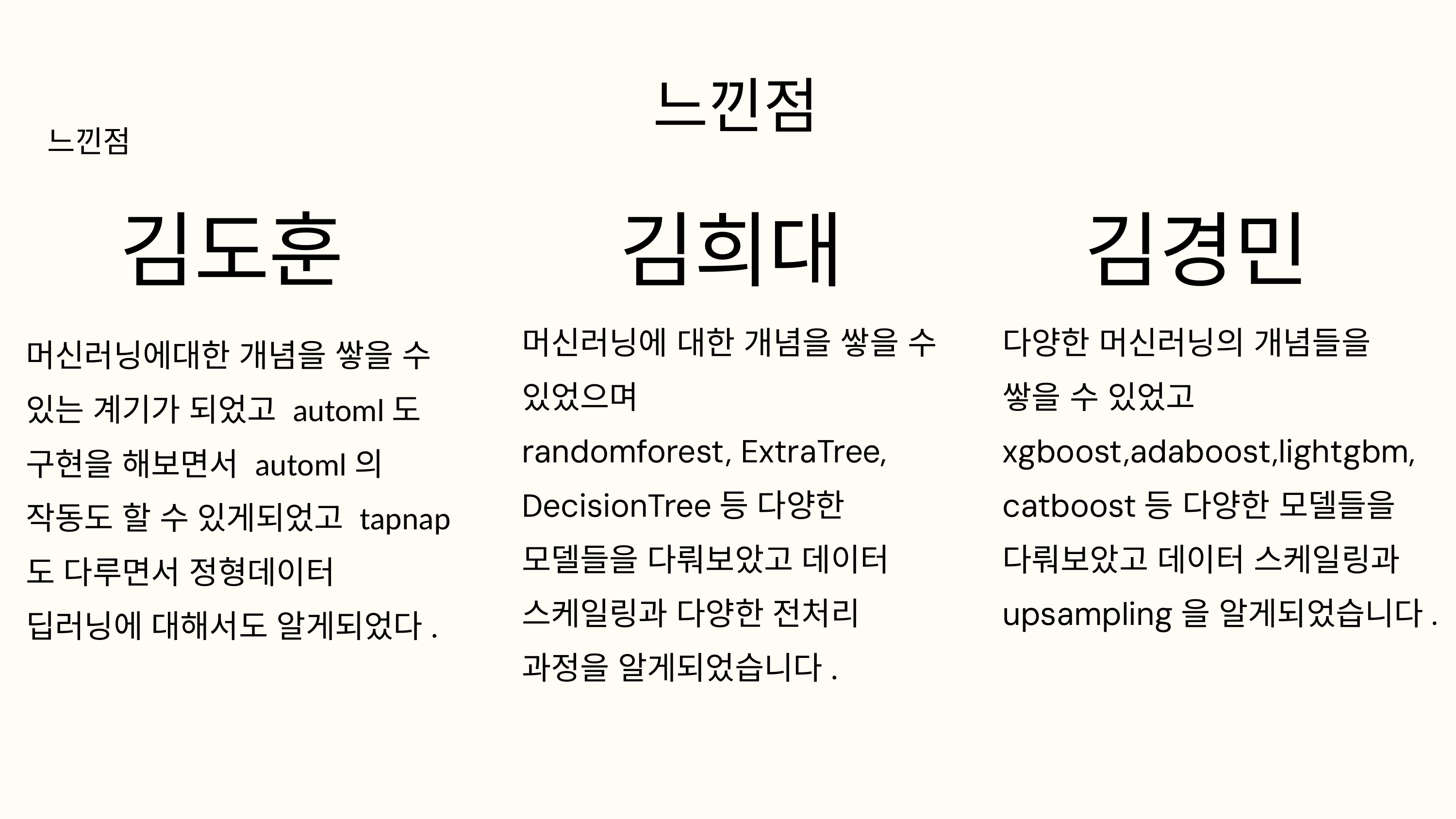

느낀점
느낀점
김도훈
김희대
김경민
머신러닝에 대한 개념을 쌓을 수 있었으며
randomforest, ExtraTree, DecisionTree등 다양한 모델들을 다뤄보았고 데이터 스케일링과 다양한 전처리 과정을 알게되었습니다.
다양한 머신러닝의 개념들을 쌓을 수 있었고
xgboost,adaboost,lightgbm,
catboost등 다양한 모델들을 다뤄보았고 데이터 스케일링과 upsampling을 알게되었습니다.
머신러닝에대한 개념을 쌓을 수 있는 계기가 되었고 automl도 구현을 해보면서 automl의 작동도 할 수 있게되었고 tapnap도 다루면서 정형데이터 딥러닝에 대해서도 알게되었다.